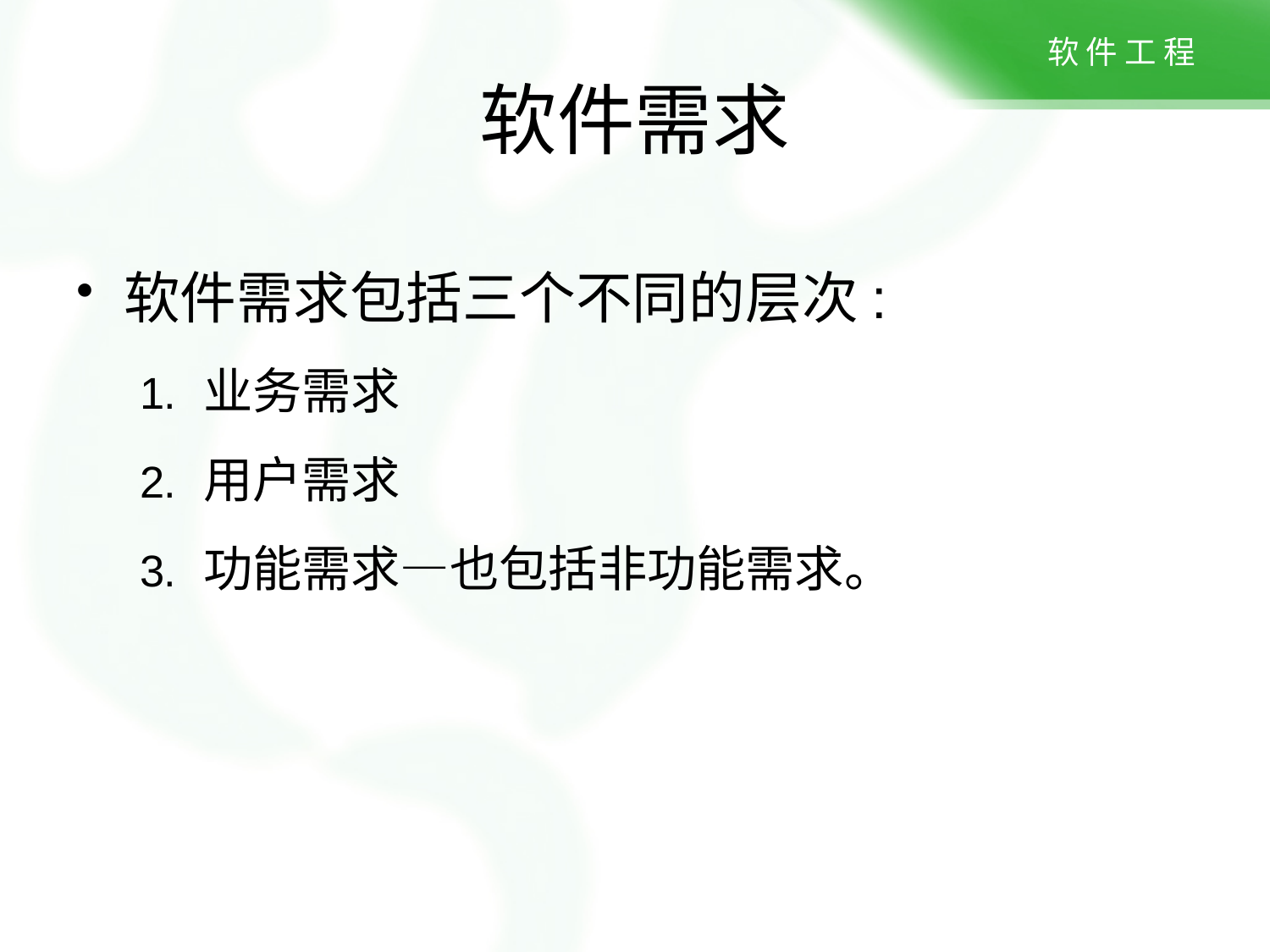

# 软件需求
软件需求包括三个不同的层次:
业务需求
用户需求
功能需求—也包括非功能需求。